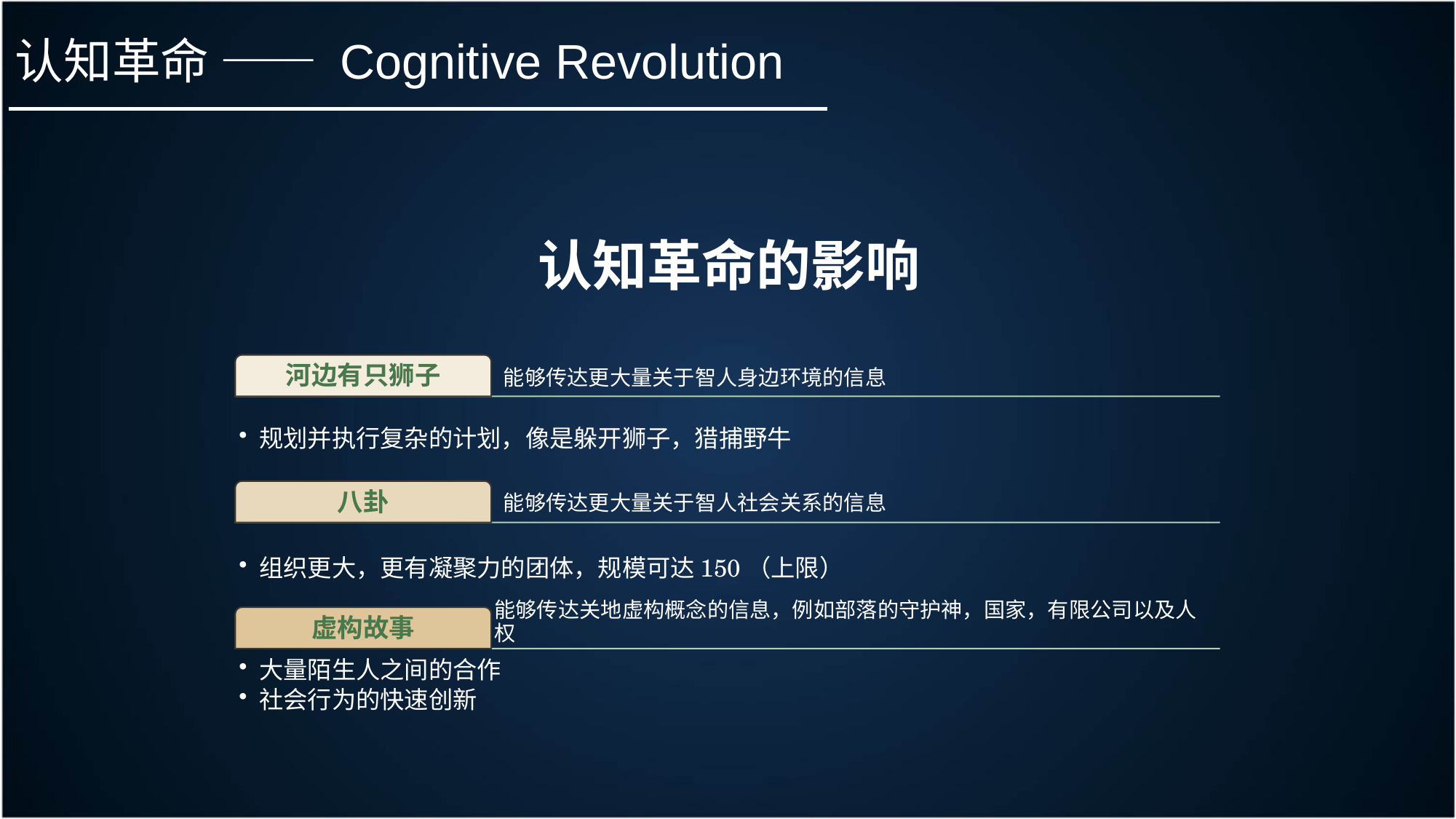

认知革命 —— Cognitive Revolution
认知革命的影响
能够传达更大量关于智人身边环境的信息
河边有只狮子

规划并执行复杂的计划，像是躲开狮子，猎捕野牛
能够传达更大量关于智人社会关系的信息
八卦

组织更大，更有凝聚力的团体，规模可达150（上限）
虚构故事

能够传达关地虚构概念的信息，例如部落的守护神，国家，有限公司以及人权
大量陌生人之间的合作
社会行为的快速创新